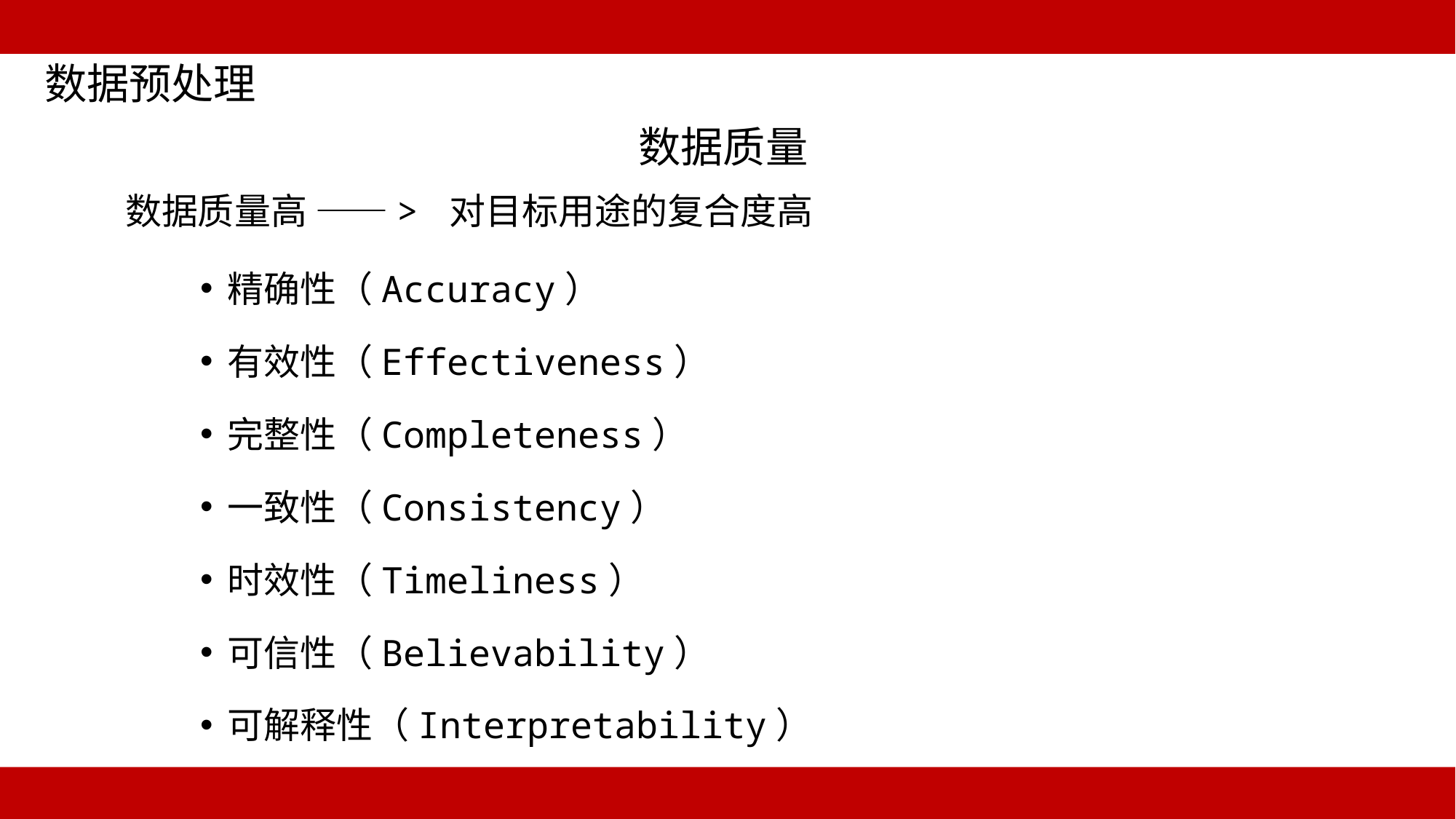

数据预处理
数据质量
数据质量高 ——> 对目标用途的复合度高
精确性（Accuracy）
有效性（Effectiveness）
完整性（Completeness）
一致性（Consistency）
时效性（Timeliness）
可信性（Believability）
可解释性（Interpretability）